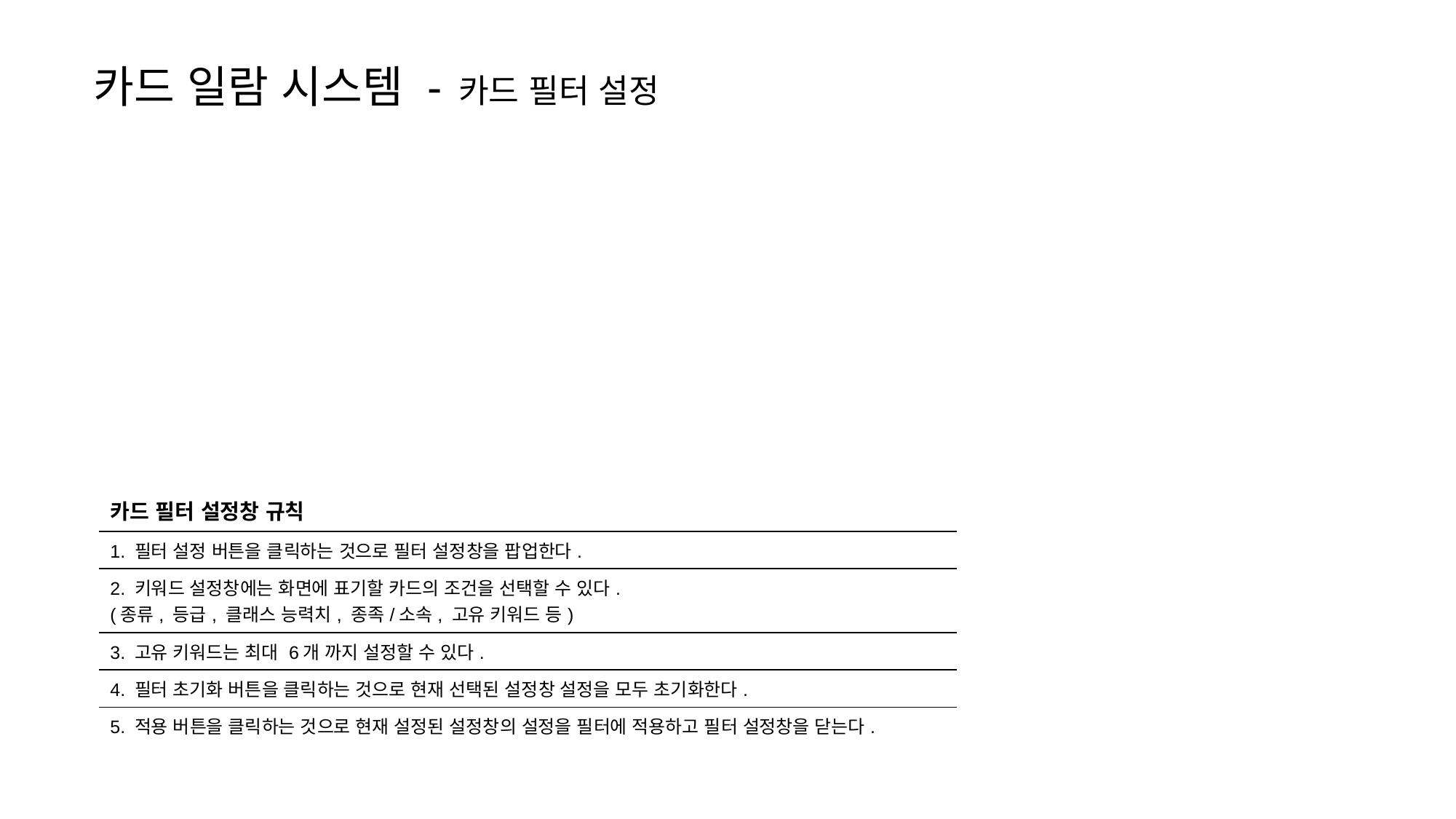

카드 일람 시스템 - 카드 필터 설정
| 카드 필터 설정창 규칙 |
| --- |
| 1. 필터 설정 버튼을 클릭하는 것으로 필터 설정창을 팝업한다. |
| 2. 키워드 설정창에는 화면에 표기할 카드의 조건을 선택할 수 있다. (종류, 등급, 클래스 능력치, 종족/소속, 고유 키워드 등) |
| 3. 고유 키워드는 최대 6개 까지 설정할 수 있다. |
| 4. 필터 초기화 버튼을 클릭하는 것으로 현재 선택된 설정창 설정을 모두 초기화한다. |
| 5. 적용 버튼을 클릭하는 것으로 현재 설정된 설정창의 설정을 필터에 적용하고 필터 설정창을 닫는다. |